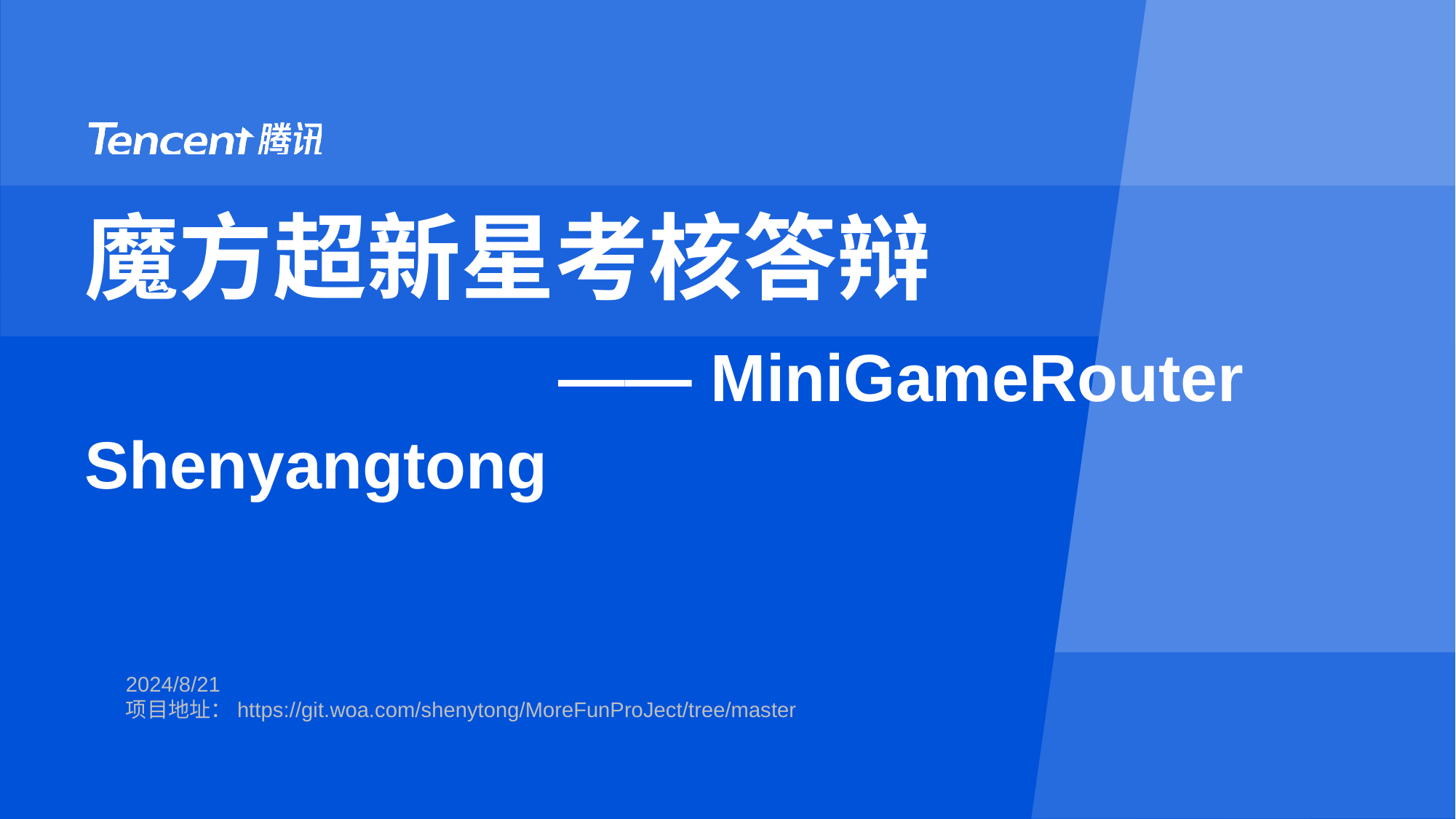

# 魔方超新星考核答辩
	  			  —— MiniGameRouter
Shenyangtong
2024/8/21
项目地址：https://git.woa.com/shenytong/MoreFunProJect/tree/master